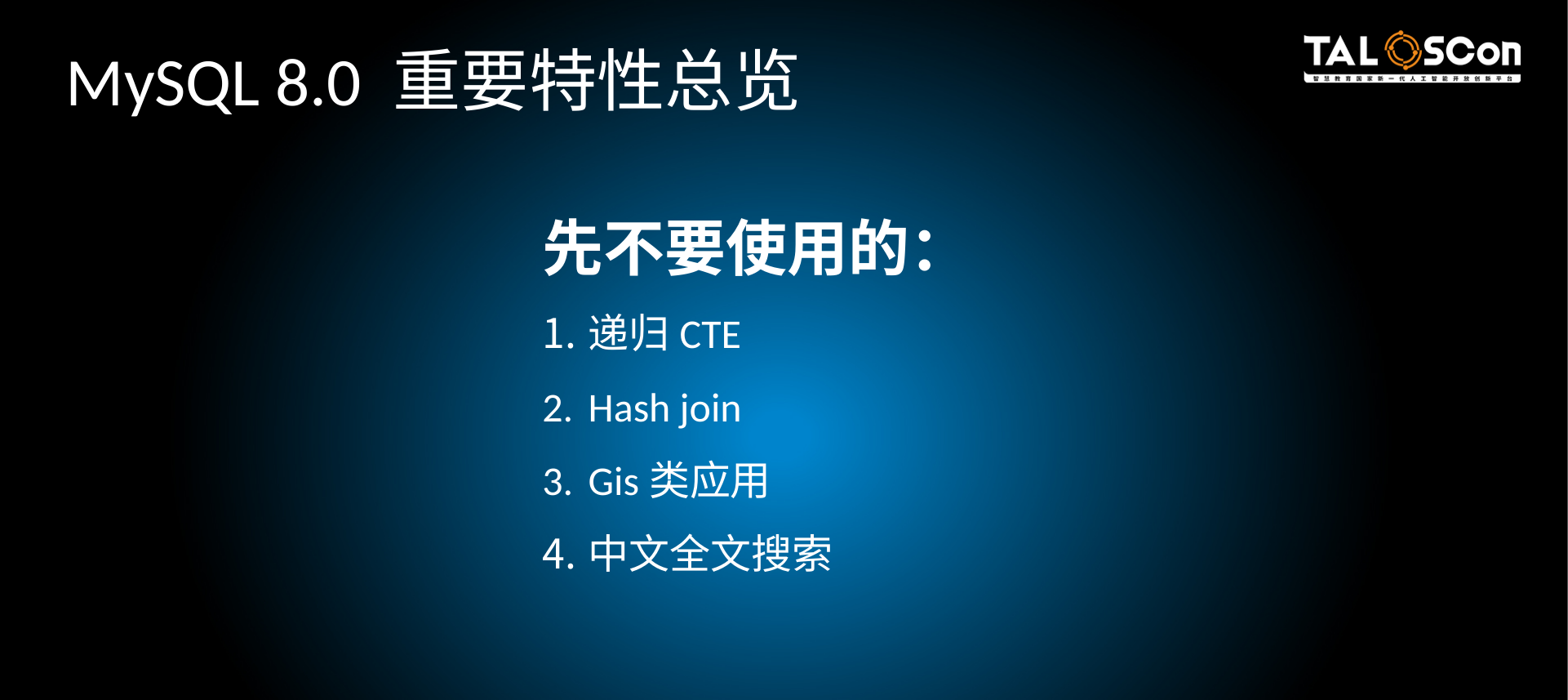

MySQL 8.0 重要特性总览
先不要使用的：
递归CTE
Hash join
Gis类应用
中文全文搜索